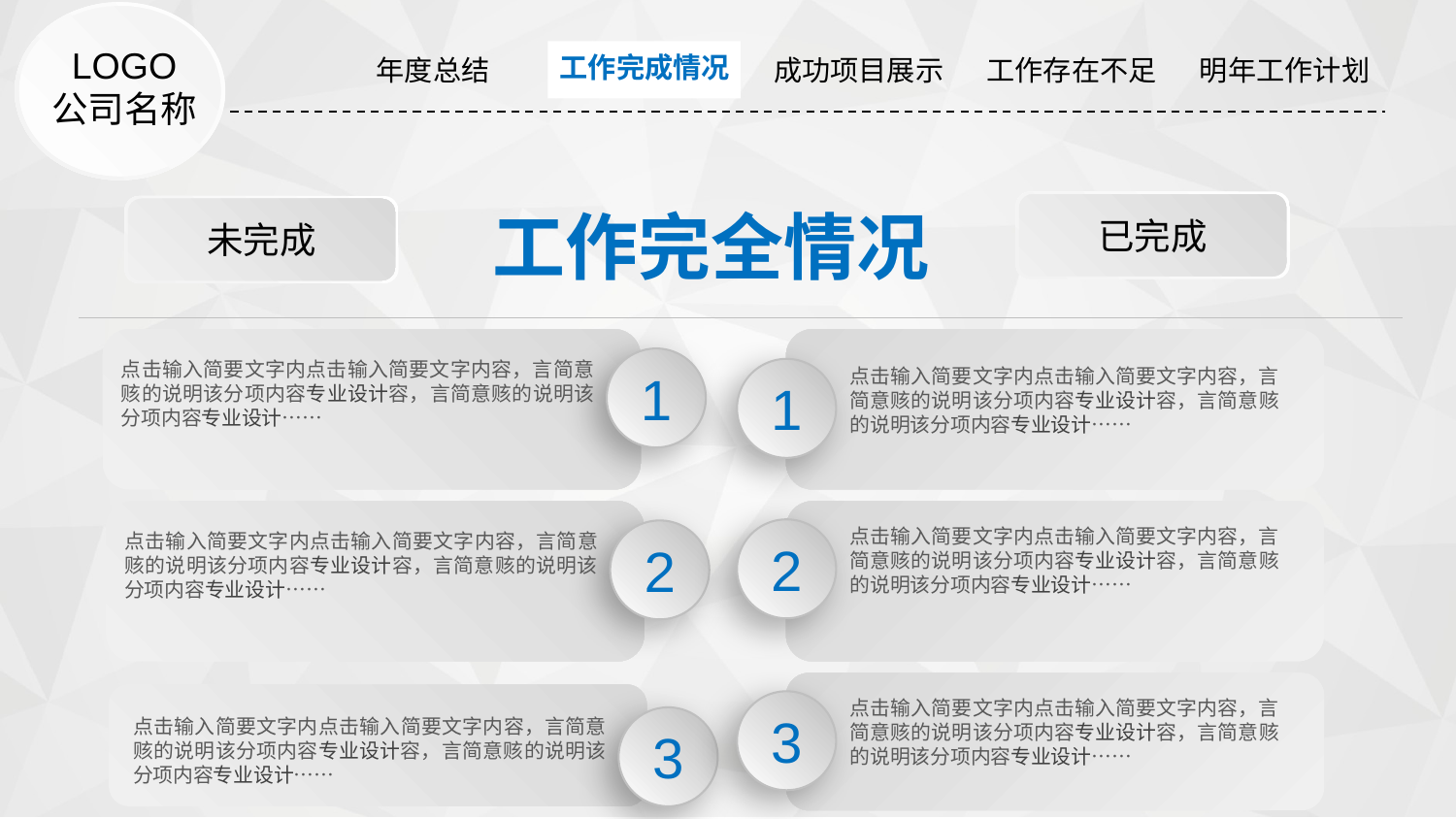

| 年度总结 | 工作完成情况 | 成功项目展示 | 工作存在不足 | 明年工作计划 |
| --- | --- | --- | --- | --- |
工作完成情况
LOGO
公司名称

已完成
工作完全情况

未完成

1
点击输入简要文字内点击输入简要文字内容，言简意赅的说明该分项内容专业设计容，言简意赅的说明该分项内容专业设计……

1
点击输入简要文字内点击输入简要文字内容，言简意赅的说明该分项内容专业设计容，言简意赅的说明该分项内容专业设计……

2

2
点击输入简要文字内点击输入简要文字内容，言简意赅的说明该分项内容专业设计容，言简意赅的说明该分项内容专业设计……
点击输入简要文字内点击输入简要文字内容，言简意赅的说明该分项内容专业设计容，言简意赅的说明该分项内容专业设计……

3
点击输入简要文字内点击输入简要文字内容，言简意赅的说明该分项内容专业设计容，言简意赅的说明该分项内容专业设计……

3
点击输入简要文字内点击输入简要文字内容，言简意赅的说明该分项内容专业设计容，言简意赅的说明该分项内容专业设计……